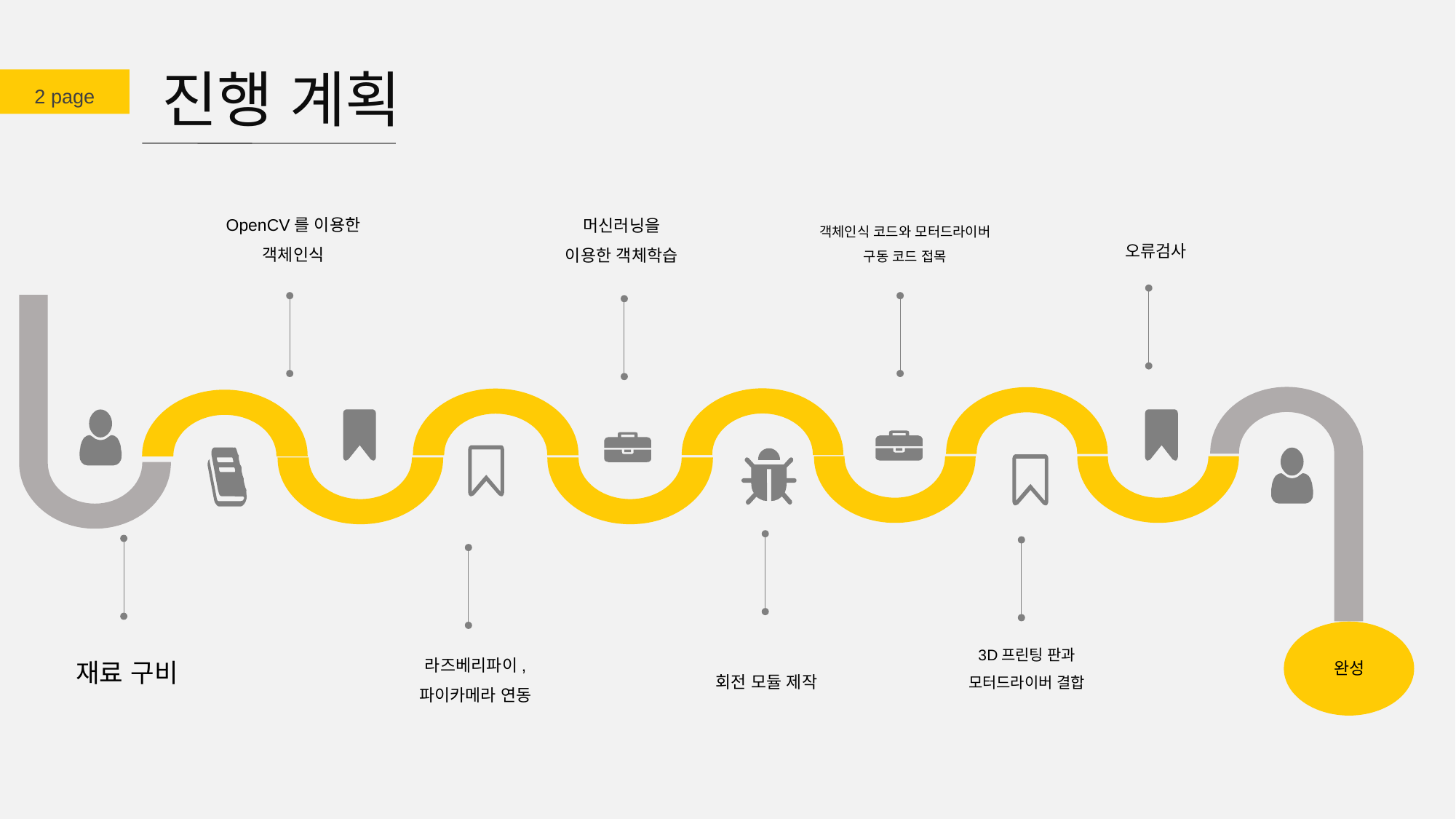

진행 계획
2 page

OpenCV를 이용한 객체인식

머신러닝을 이용한 객체학습
객체인식 코드와 모터드라이버 구동 코드 접목
오류검사

3D프린팅 판과 모터드라이버 결합
재료 구비
라즈베리파이,
파이카메라 연동
완성
회전 모듈 제작